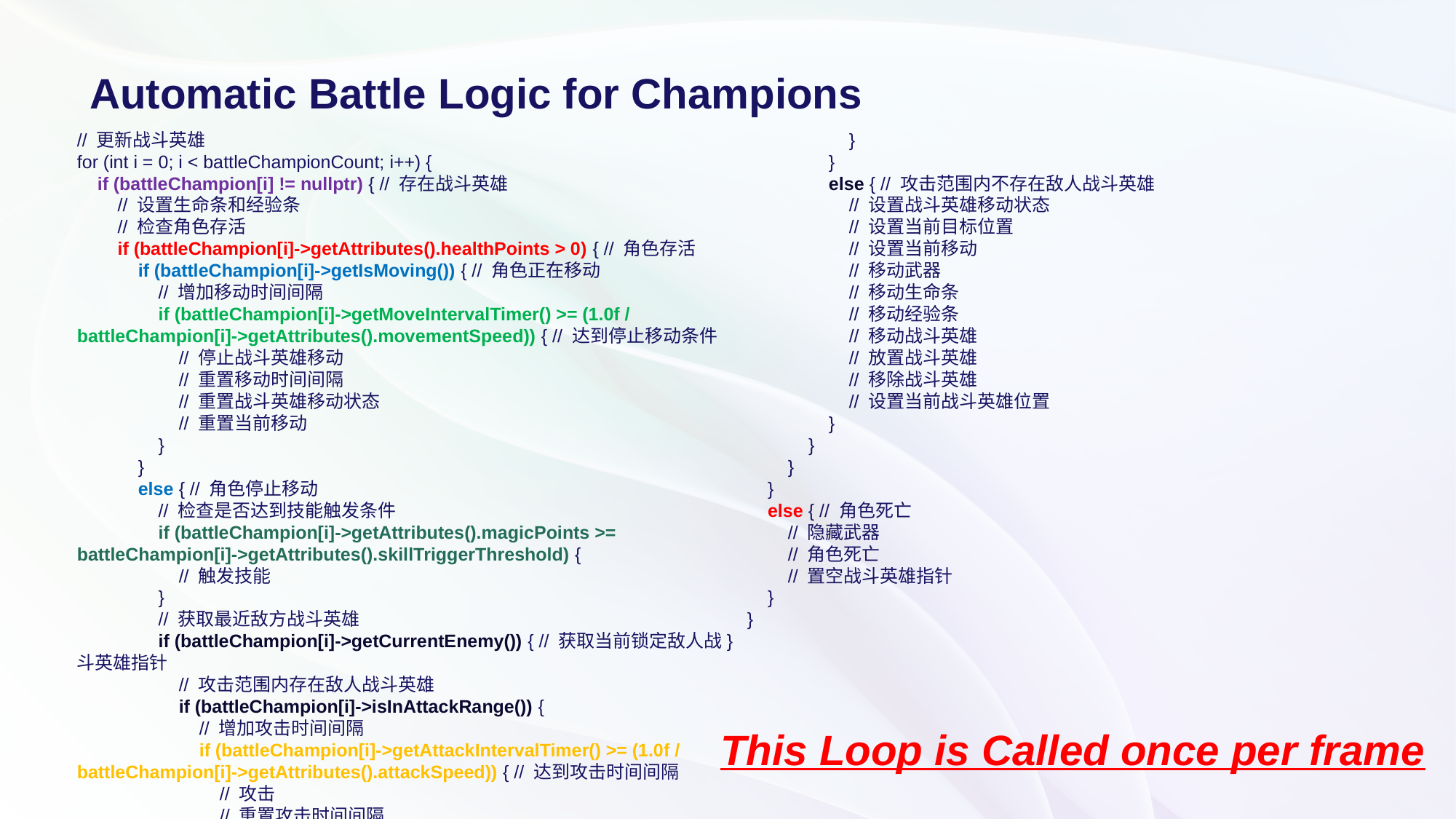

# Automatic Battle Logic for Champions
// 更新战斗英雄
for (int i = 0; i < battleChampionCount; i++) {
    if (battleChampion[i] != nullptr) { // 存在战斗英雄
        // 设置生命条和经验条
        // 检查角色存活
        if (battleChampion[i]->getAttributes().healthPoints > 0) { // 角色存活
            if (battleChampion[i]->getIsMoving()) { // 角色正在移动
                // 增加移动时间间隔
                if (battleChampion[i]->getMoveIntervalTimer() >= (1.0f / battleChampion[i]->getAttributes().movementSpeed)) { // 达到停止移动条件
                    // 停止战斗英雄移动
                    // 重置移动时间间隔
                    // 重置战斗英雄移动状态
                    // 重置当前移动
                }
            }
            else { // 角色停止移动
                // 检查是否达到技能触发条件
                if (battleChampion[i]->getAttributes().magicPoints >= battleChampion[i]->getAttributes().skillTriggerThreshold) {
                    // 触发技能
                }
                // 获取最近敌方战斗英雄
                if (battleChampion[i]->getCurrentEnemy()) { // 获取当前锁定敌人战斗英雄指针
                    // 攻击范围内存在敌人战斗英雄
                    if (battleChampion[i]->isInAttackRange()) {
                        // 增加攻击时间间隔
                        if (battleChampion[i]->getAttackIntervalTimer() >= (1.0f / battleChampion[i]->getAttributes().attackSpeed)) { // 达到攻击时间间隔
                            // 攻击
                            // 重置攻击时间间隔
                        }
                    }
                    else { // 攻击范围内不存在敌人战斗英雄
                        // 设置战斗英雄移动状态
                        // 设置当前目标位置
                        // 设置当前移动
                        // 移动武器
                        // 移动生命条
                        // 移动经验条
                        // 移动战斗英雄
                        // 放置战斗英雄
                        // 移除战斗英雄
                        // 设置当前战斗英雄位置
                    }
                }
            }
        }
        else { // 角色死亡
            // 隐藏武器
            // 角色死亡
            // 置空战斗英雄指针
        }
    }
}
This Loop is Called once per frame